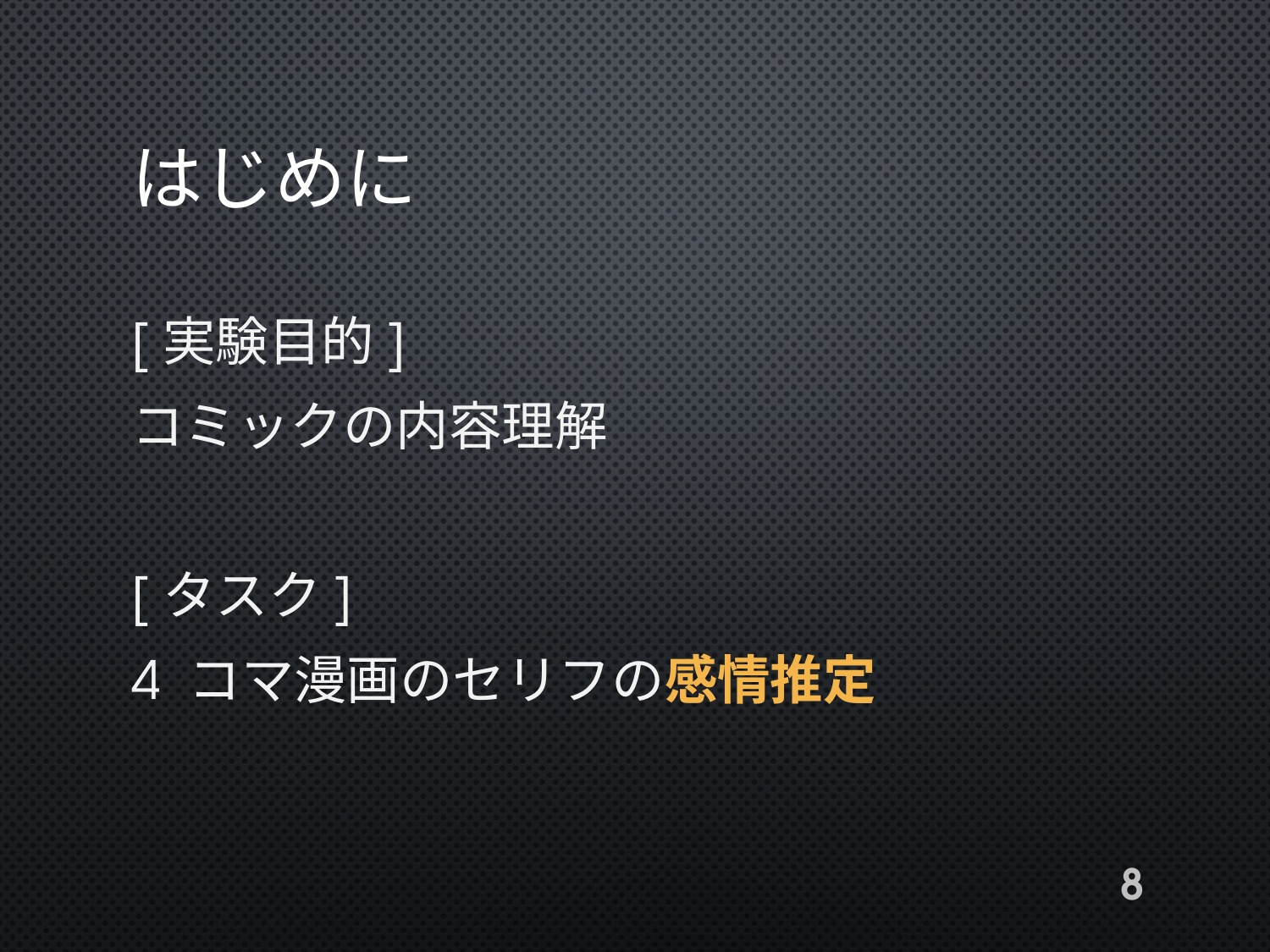

# はじめに
[実験目的]
コミックの内容理解

[タスク]
4 コマ漫画のセリフの感情推定
8